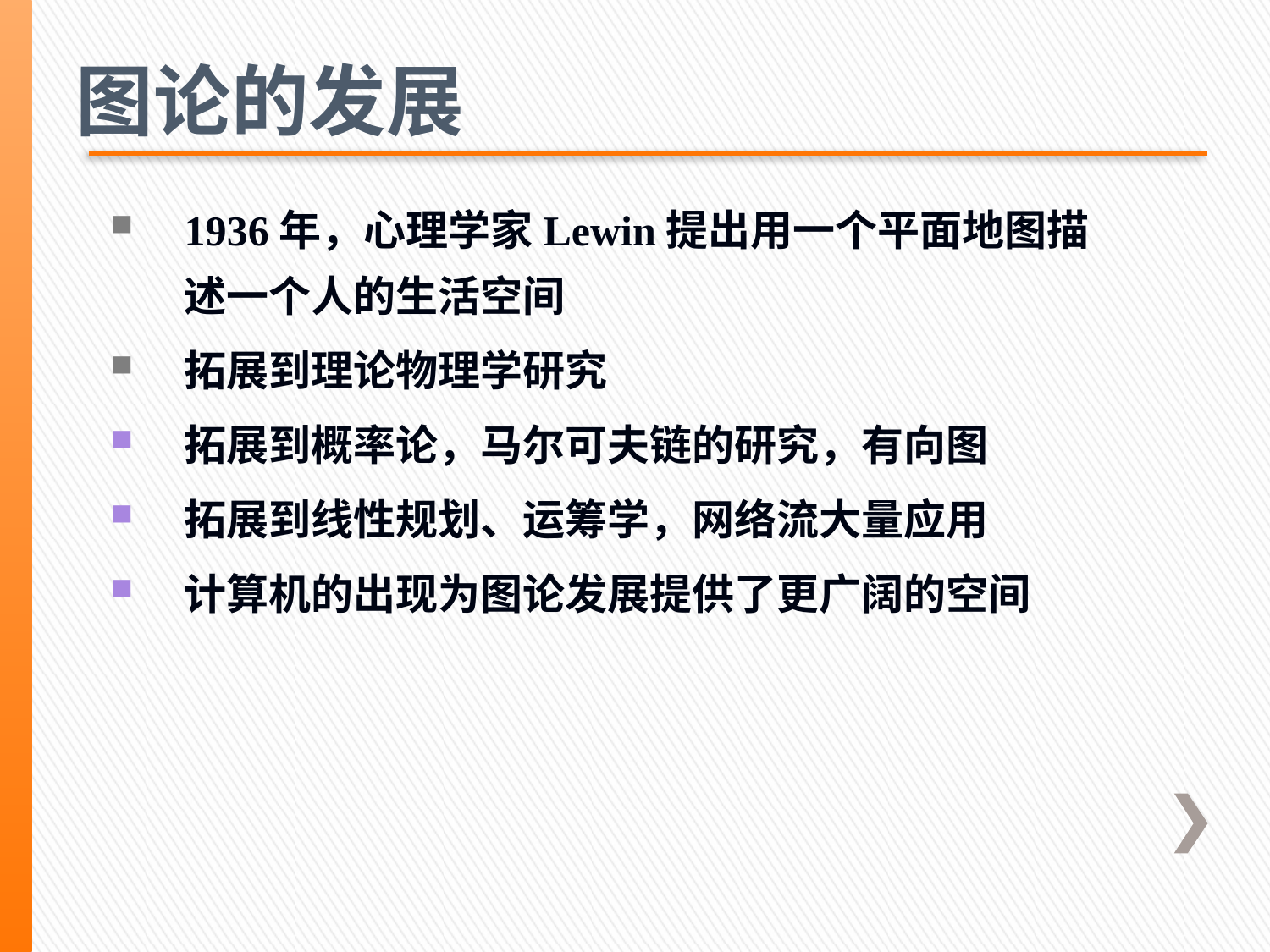

图论的发展
1936年，心理学家Lewin提出用一个平面地图描述一个人的生活空间
拓展到理论物理学研究
拓展到概率论，马尔可夫链的研究，有向图
拓展到线性规划、运筹学，网络流大量应用
计算机的出现为图论发展提供了更广阔的空间
22